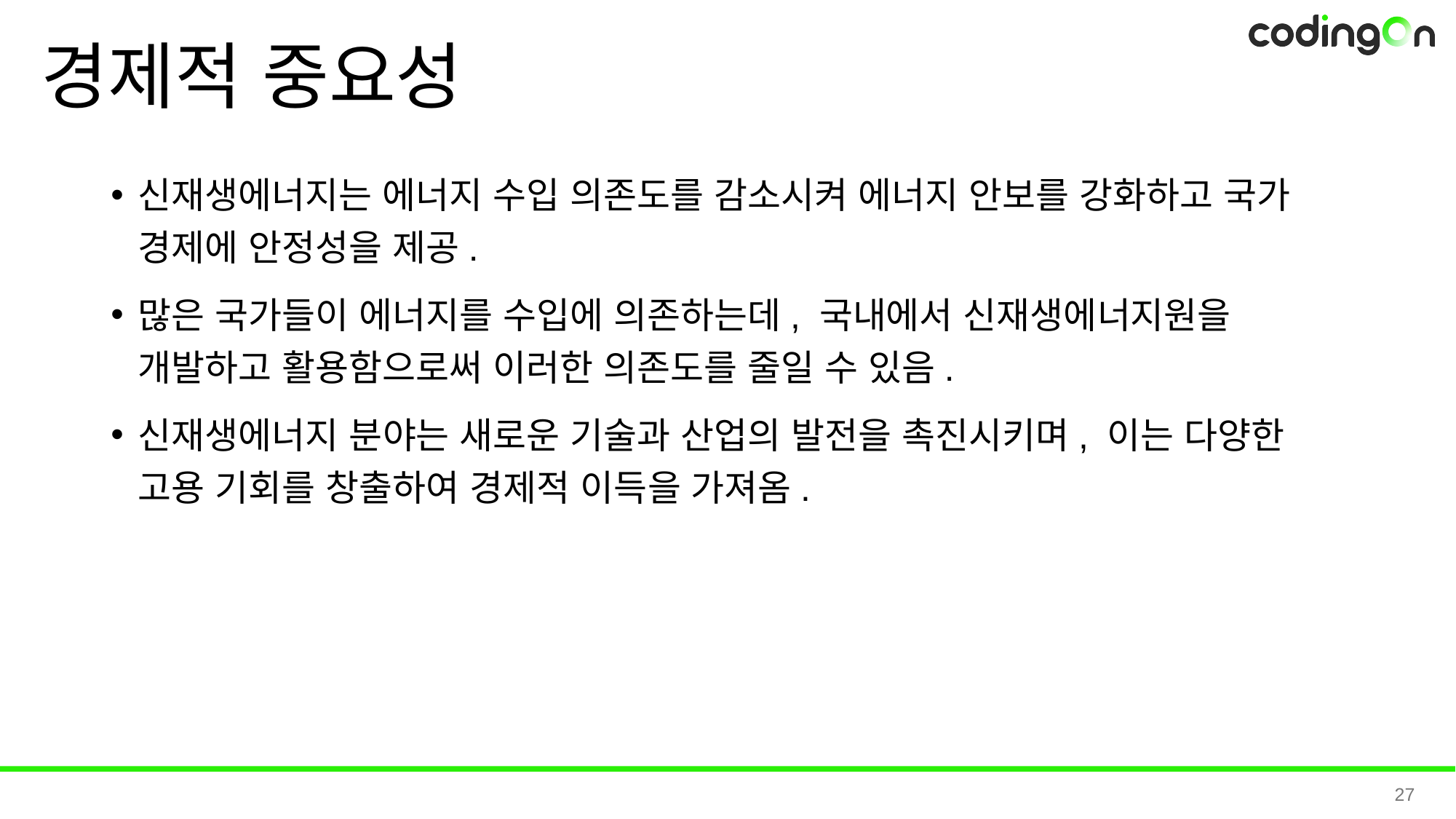

# 경제적 중요성
신재생에너지는 에너지 수입 의존도를 감소시켜 에너지 안보를 강화하고 국가 경제에 안정성을 제공.
많은 국가들이 에너지를 수입에 의존하는데, 국내에서 신재생에너지원을 개발하고 활용함으로써 이러한 의존도를 줄일 수 있음.
신재생에너지 분야는 새로운 기술과 산업의 발전을 촉진시키며, 이는 다양한 고용 기회를 창출하여 경제적 이득을 가져옴.
27